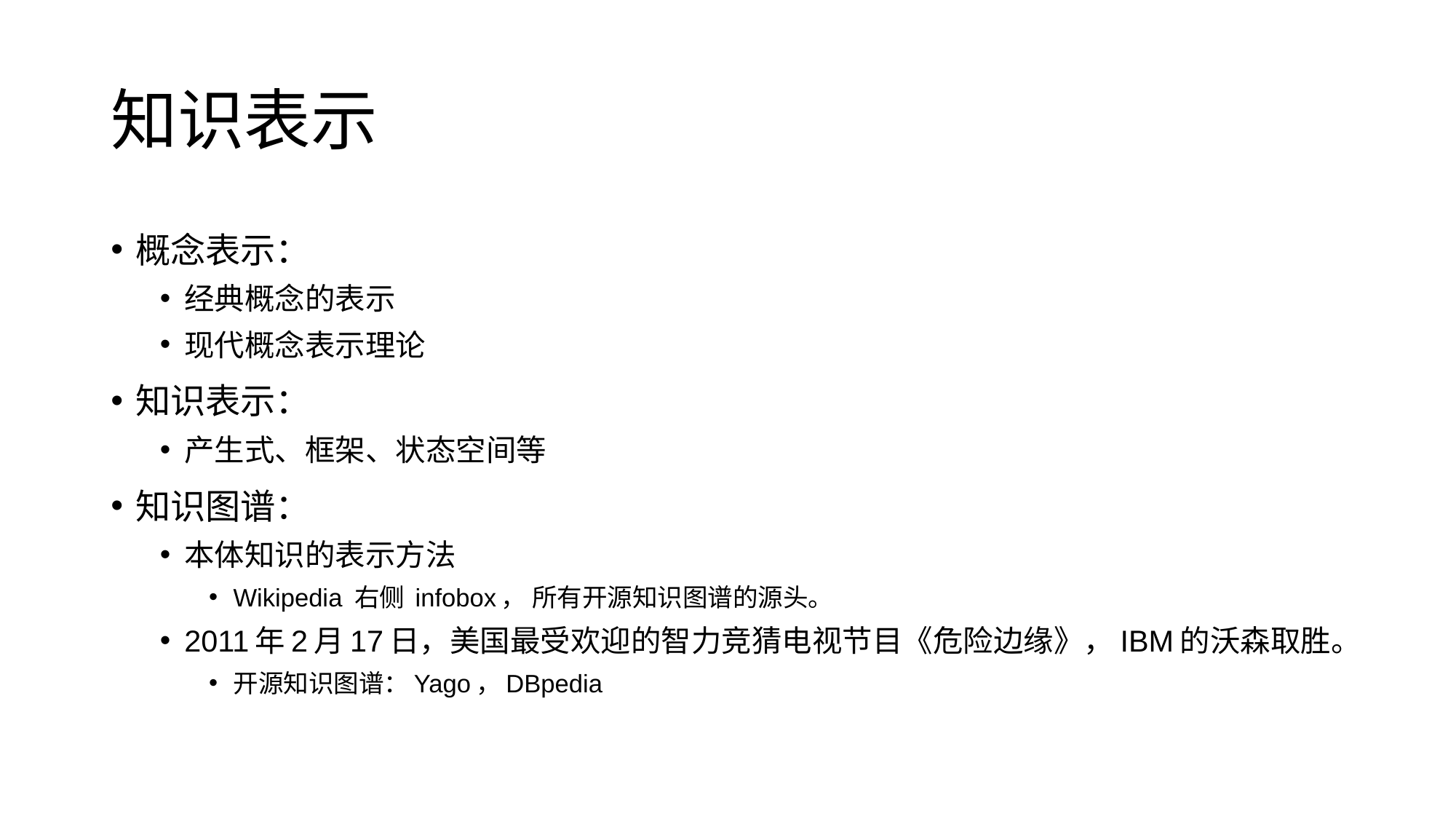

# 知识表示
概念表示：
经典概念的表示
现代概念表示理论
知识表示：
产生式、框架、状态空间等
知识图谱：
本体知识的表示方法
Wikipedia 右侧 infobox， 所有开源知识图谱的源头。
2011年2月17日，美国最受欢迎的智力竞猜电视节目《危险边缘》，IBM的沃森取胜。
开源知识图谱：Yago，DBpedia